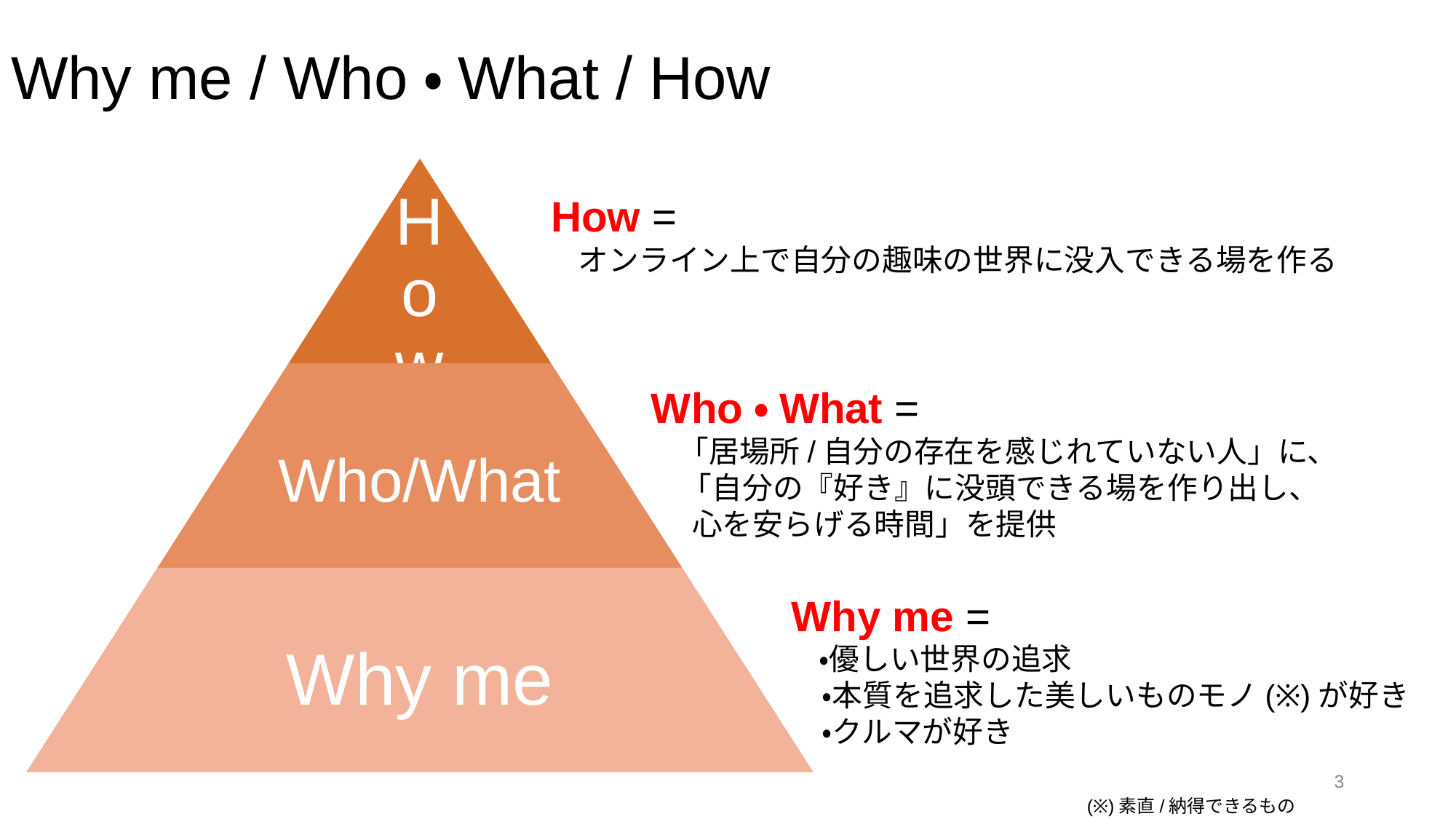

# Why me / Who・What / How
How
Who/What
Why me
How =
　オンライン上で自分の趣味の世界に没入できる場を作る
Who・What =
　「居場所/自分の存在を感じれていない人」に、
　「自分の『好き』に没頭できる場を作り出し、
     心を安らげる時間」を提供
Why me =
　・優しい世界の追求
　・本質を追求した美しいものモノ(※)が好き
　・クルマが好き
3
(※)素直/納得できるもの